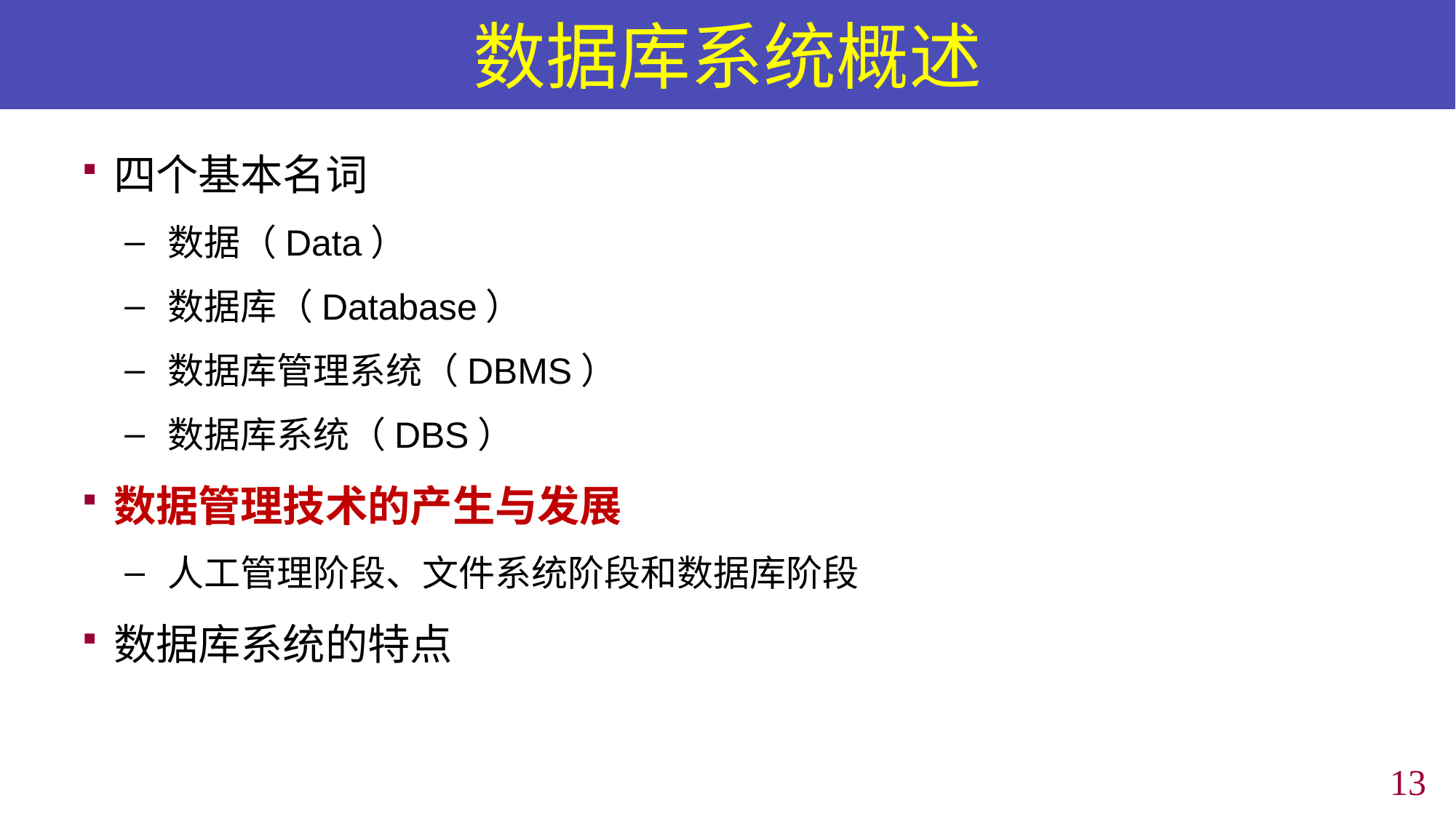

# 数据库系统概述
四个基本名词
数据（Data）
数据库（Database）
数据库管理系统（DBMS）
数据库系统（DBS）
数据管理技术的产生与发展
人工管理阶段、文件系统阶段和数据库阶段
数据库系统的特点
13